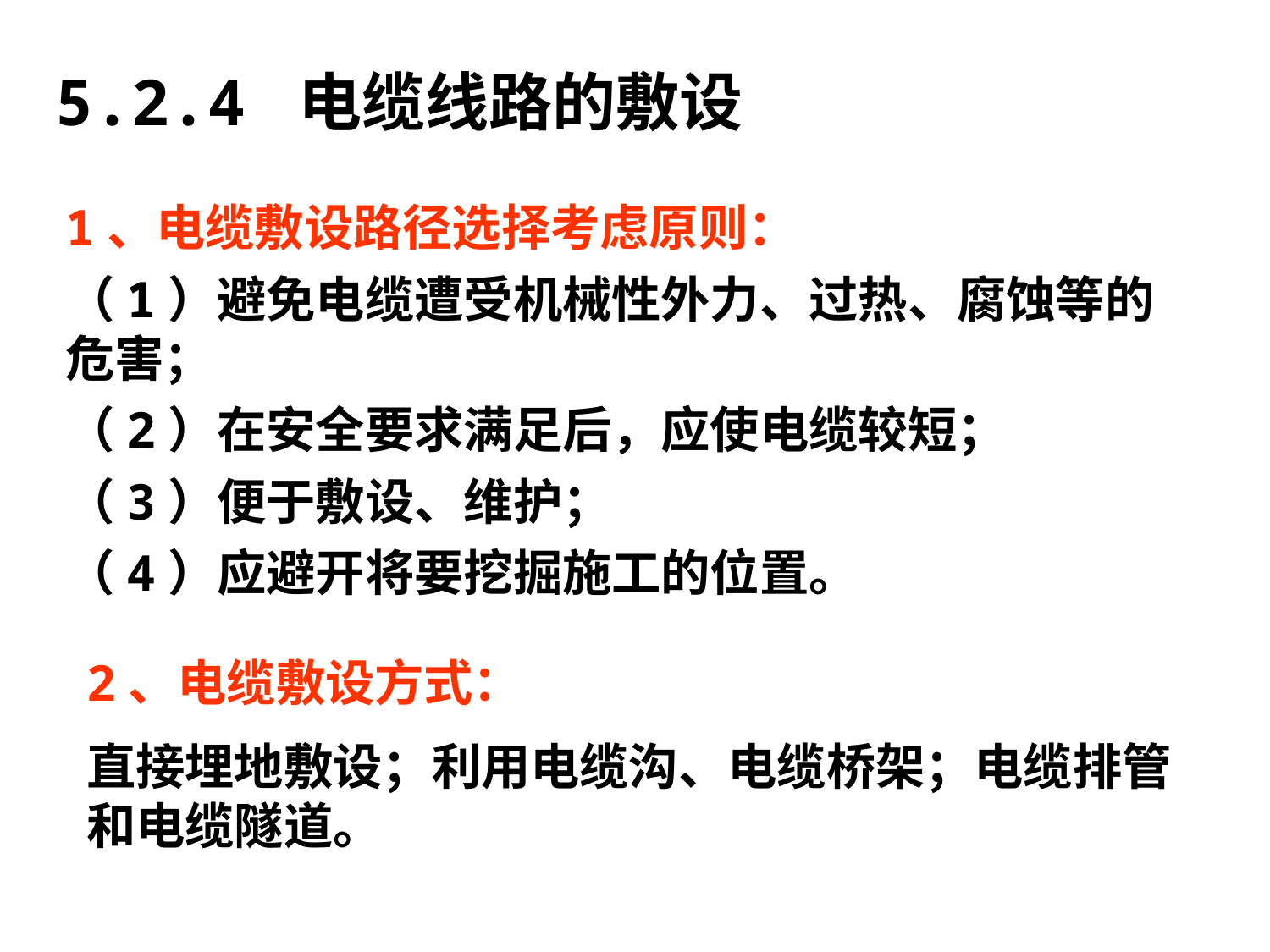

# 5.2.4 电缆线路的敷设
1、电缆敷设路径选择考虑原则：
（1）避免电缆遭受机械性外力、过热、腐蚀等的危害；
（2）在安全要求满足后，应使电缆较短；
（3）便于敷设、维护；
（4）应避开将要挖掘施工的位置。
2、电缆敷设方式：
直接埋地敷设；利用电缆沟、电缆桥架；电缆排管和电缆隧道。